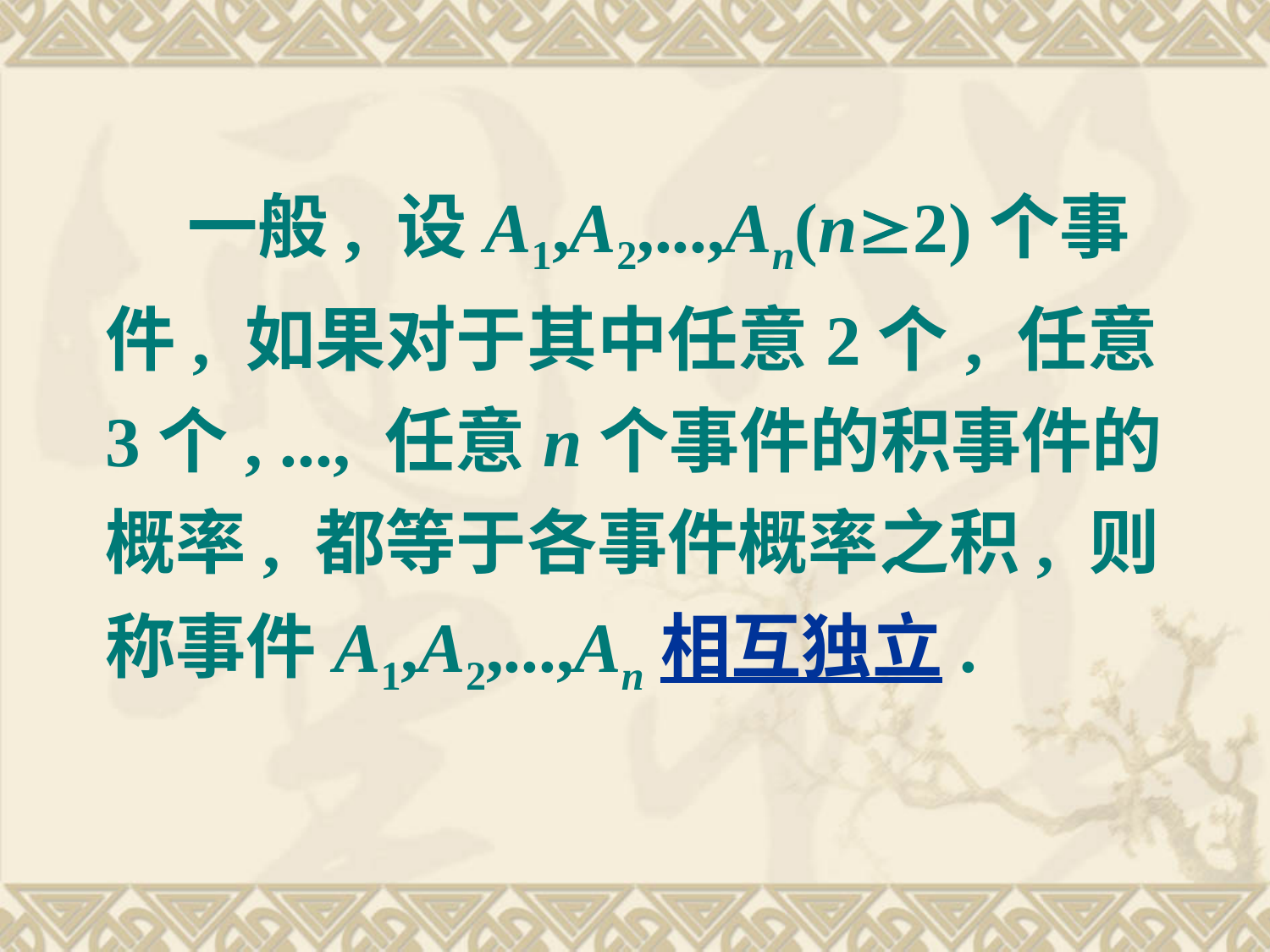

一般, 设A1,A2,...,An(n≥2)个事件, 如果对于其中任意2个, 任意3个, ..., 任意n个事件的积事件的概率, 都等于各事件概率之积, 则称事件A1,A2,...,An相互独立.